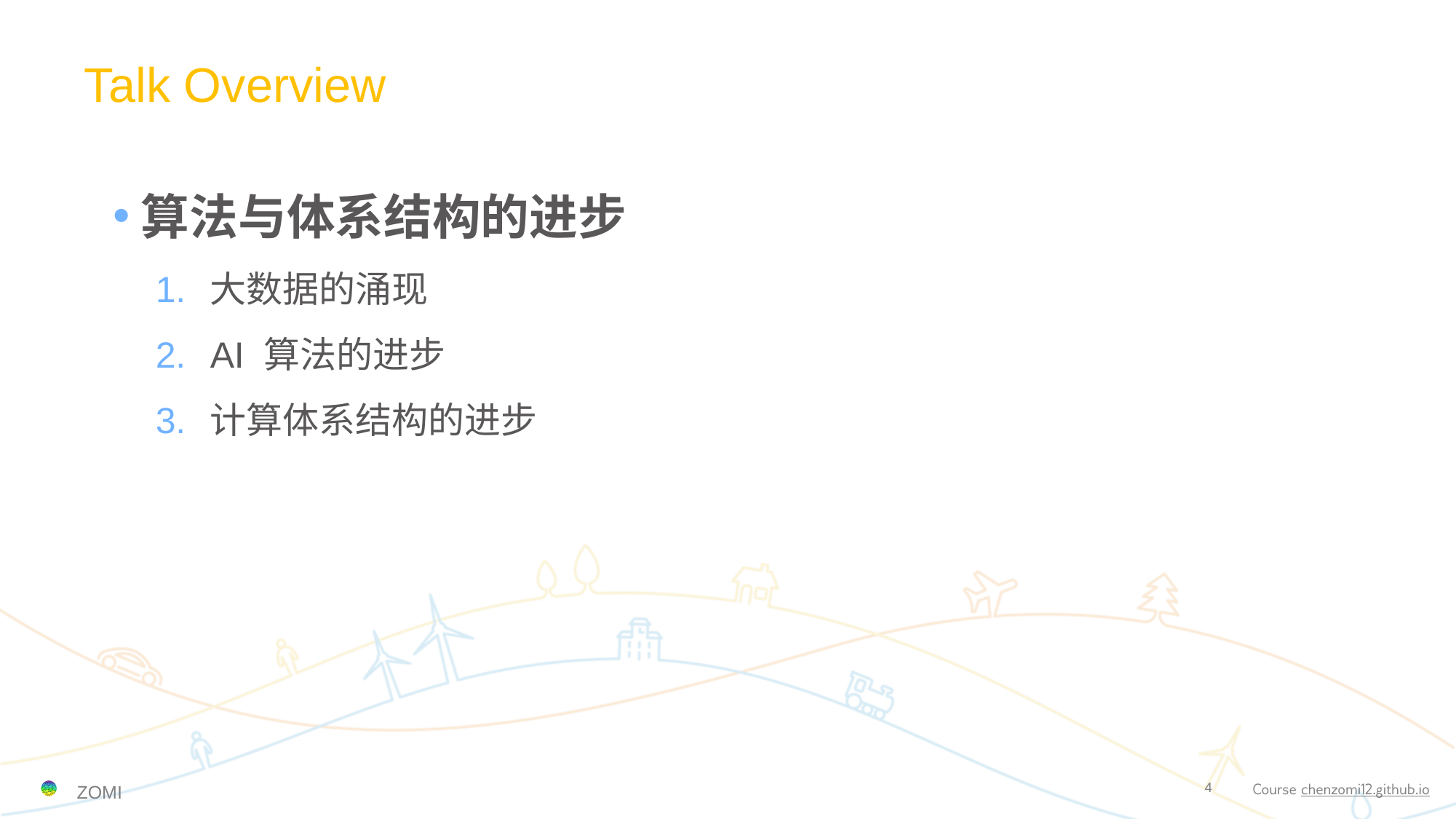

Talk Overview
算法与体系结构的进步
大数据的涌现
AI 算法的进步
计算体系结构的进步